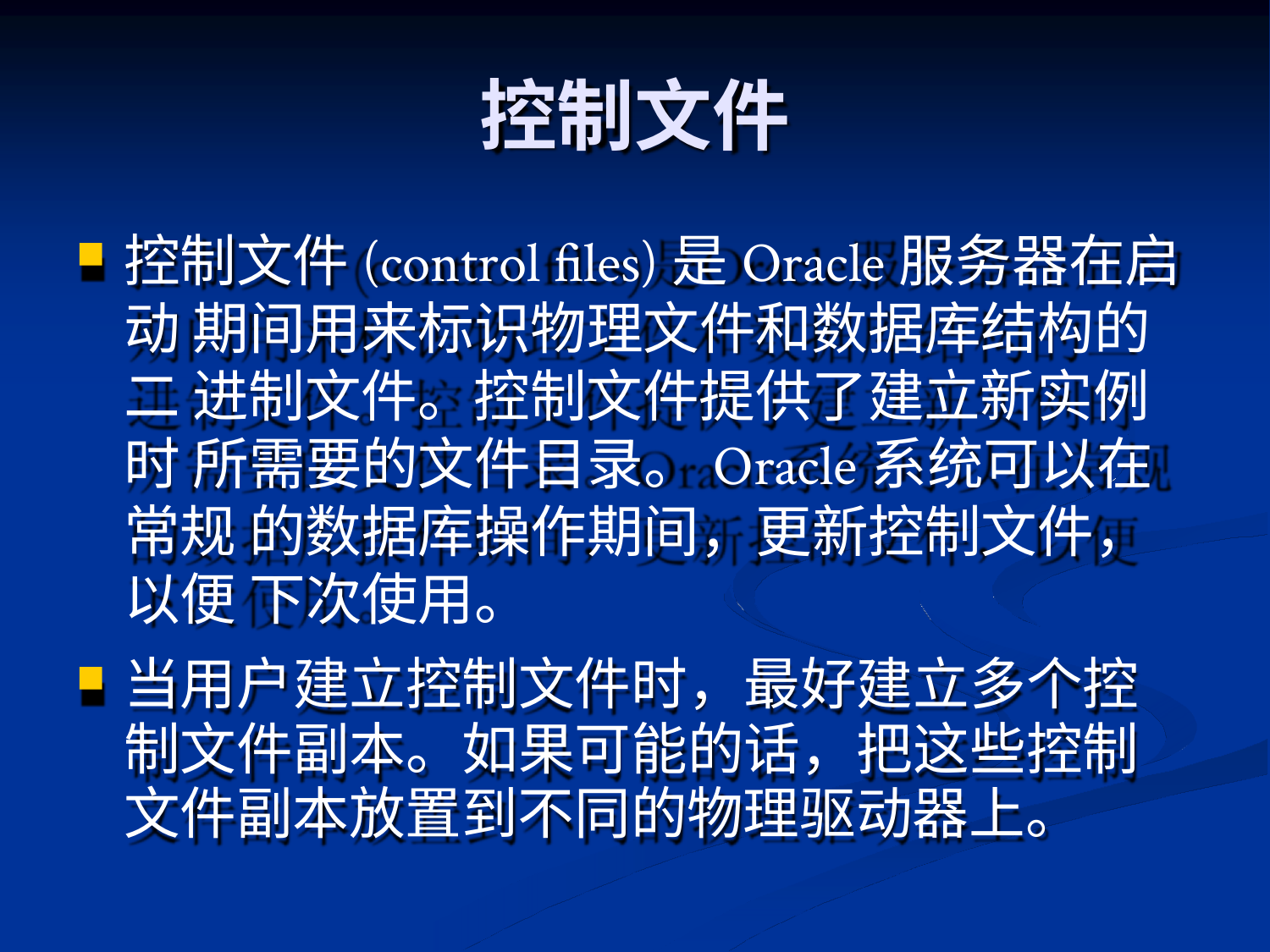

# 控制文件

控制文件(control files)是Oracle服务器在启动 期间用来标识物理文件和数据库结构的二 进制文件。控制文件提供了建立新实例时 所需要的文件目录。Oracle系统可以在常规 的数据库操作期间，更新控制文件，以便 下次使用。
当用户建立控制文件时，最好建立多个控 制文件副本。如果可能的话，把这些控制 文件副本放置到不同的物理驱动器上。